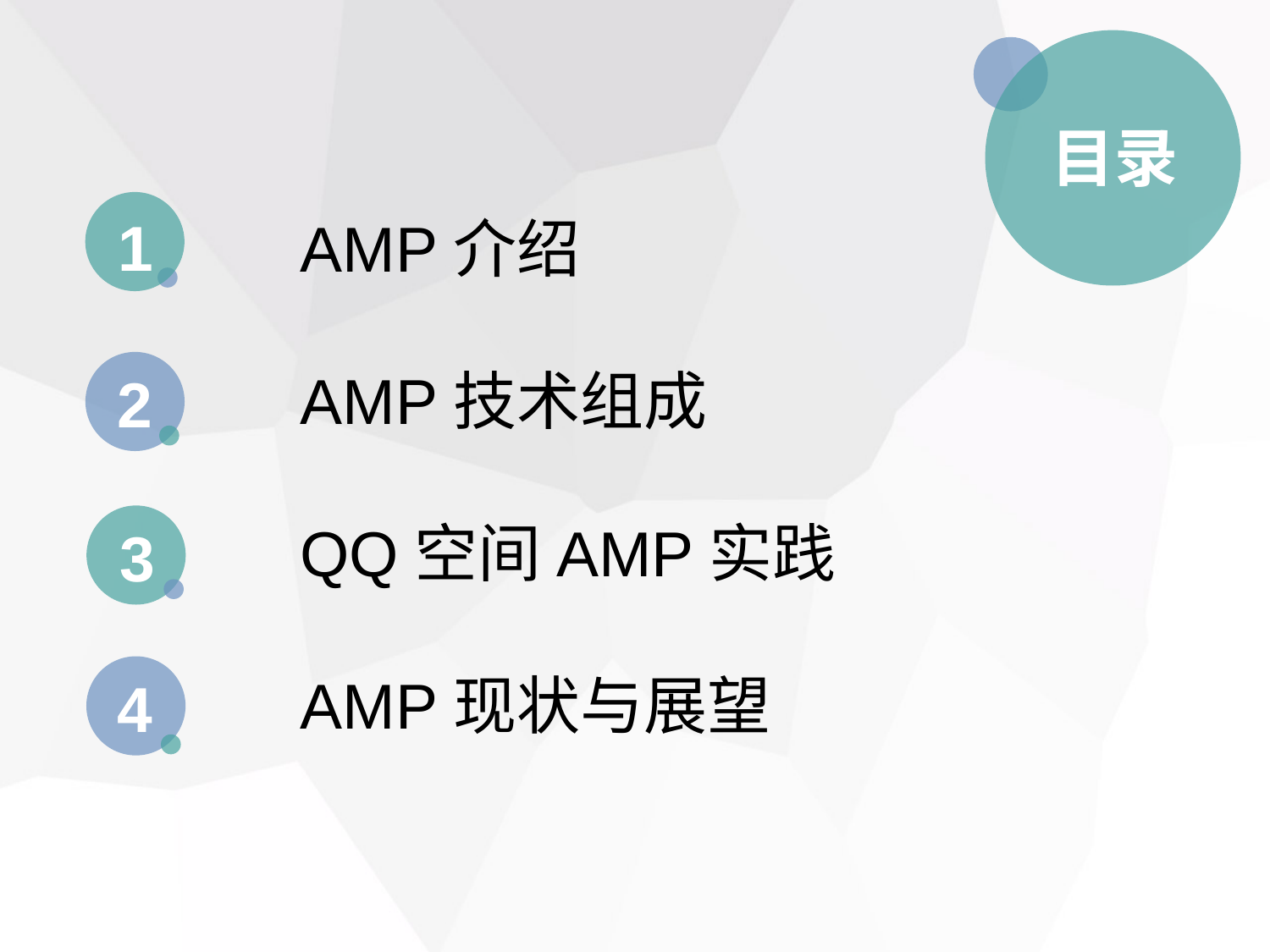

目录

1
AMP介绍

AMP技术组成

QQ空间AMP实践

AMP现状与展望

2

3

4